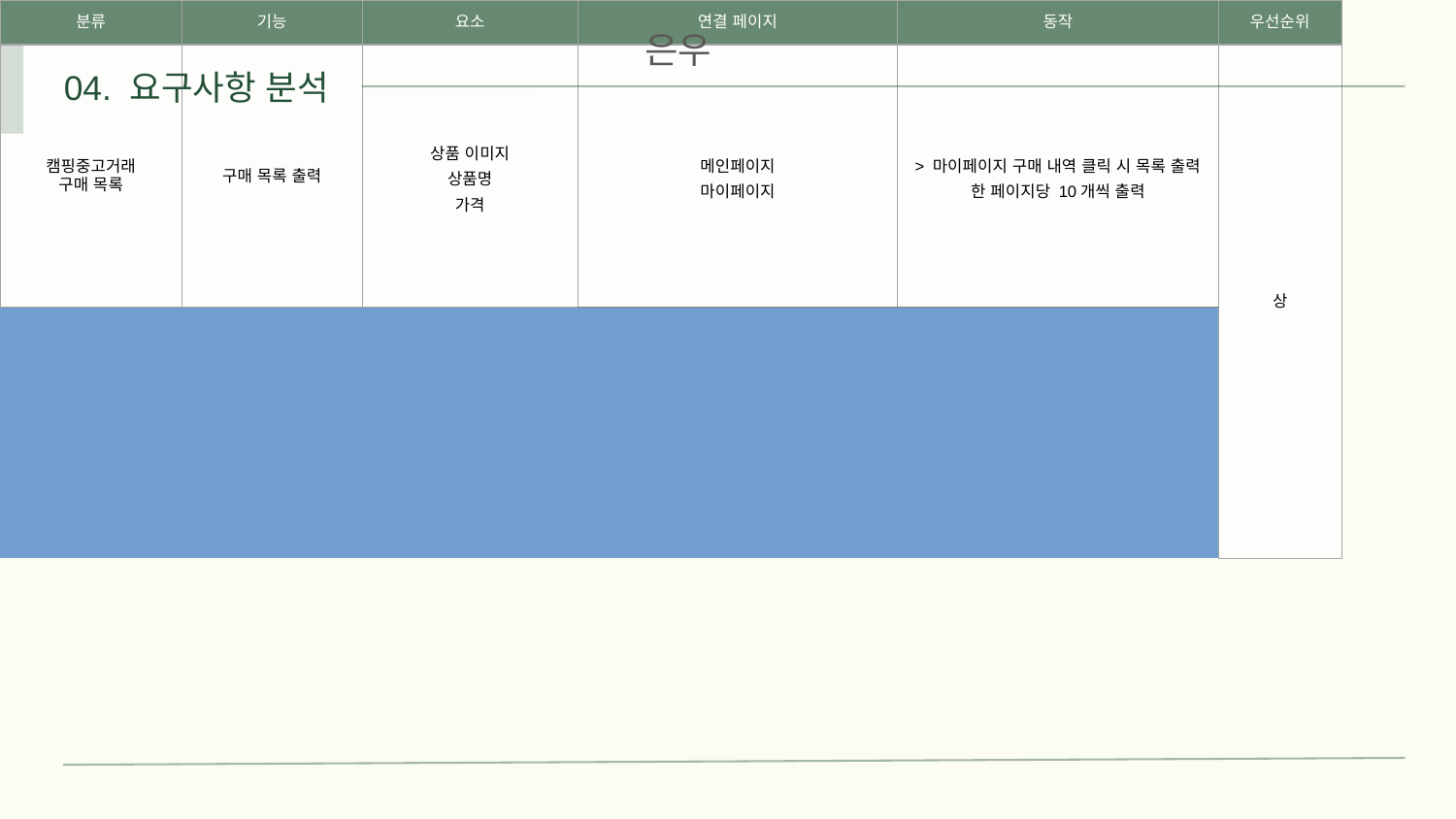

은우

04. 요구사항 분석
| 분류 | 기능 | 요소 | 연결 페이지 | 동작 | 우선순위 |
| --- | --- | --- | --- | --- | --- |
| 캠핑중고거래 구매 목록 | 구매 목록 출력 | 상품 이미지 상품명 가격 | 메인페이지 마이페이지 | > 마이페이지 구매 내역 클릭 시 목록 출력 한 페이지당 10개씩 출력 | 상 |
|  |  |  |  |  |  |
| 캠핑중고거래 리뷰 작성 (구매상품에 한하지 않음) | 구매한 캠핑용품 뿐만 아니라 다른사람들에게 추천하는 캠핑용품들에 대한 후기 및 꿀팁 공유 게시판 | 작성 버튼 취소 버튼 | 메인페이지 캠핑용품 리뷰 게시판 | > 작성 버튼 클릭 시 리뷰 게시판에 업데이트된 상태로 이동 > 취소 버튼 클릭 시 리뷰 게시판으로 이동 |  |